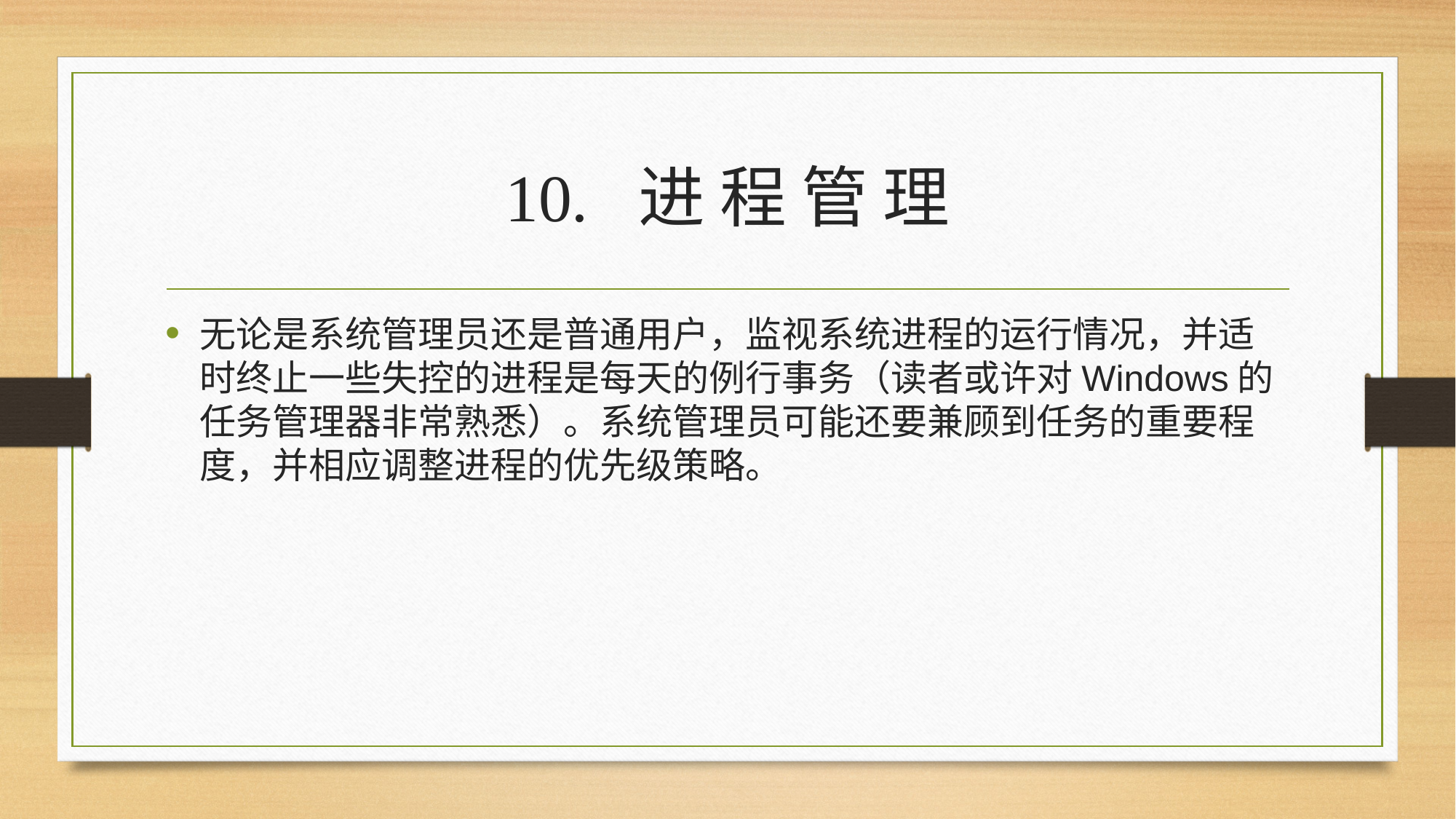

# 10.  进 程 管 理
无论是系统管理员还是普通用户，监视系统进程的运行情况，并适时终止一些失控的进程是每天的例行事务（读者或许对Windows的任务管理器非常熟悉）。系统管理员可能还要兼顾到任务的重要程度，并相应调整进程的优先级策略。